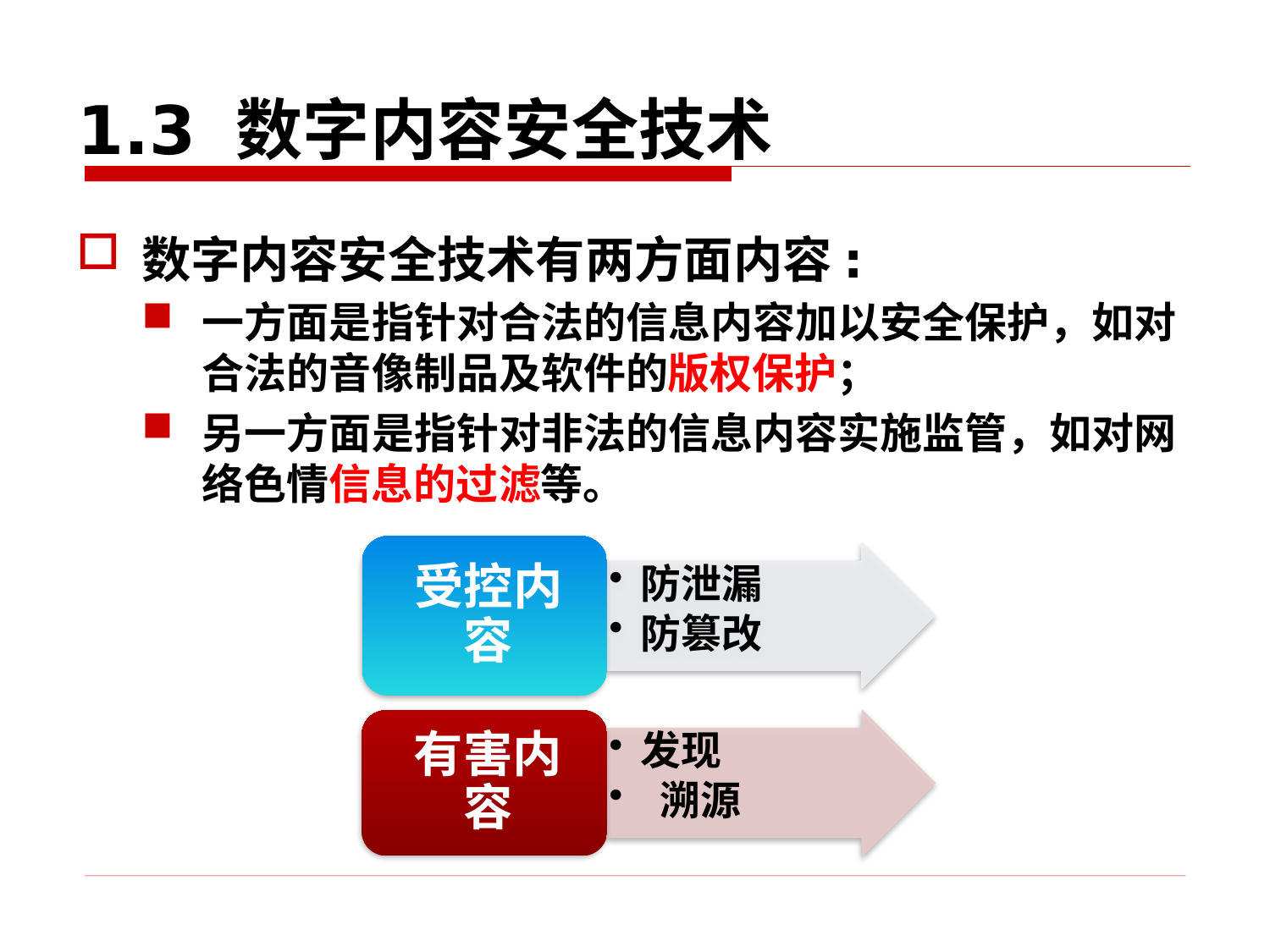

# 1.3 数字内容安全技术
数字内容安全技术有两方面内容:
一方面是指针对合法的信息内容加以安全保护，如对合法的音像制品及软件的版权保护；
另一方面是指针对非法的信息内容实施监管，如对网络色情信息的过滤等。

防泄漏
防篡改
受控内容
发现
 溯源
有害内容